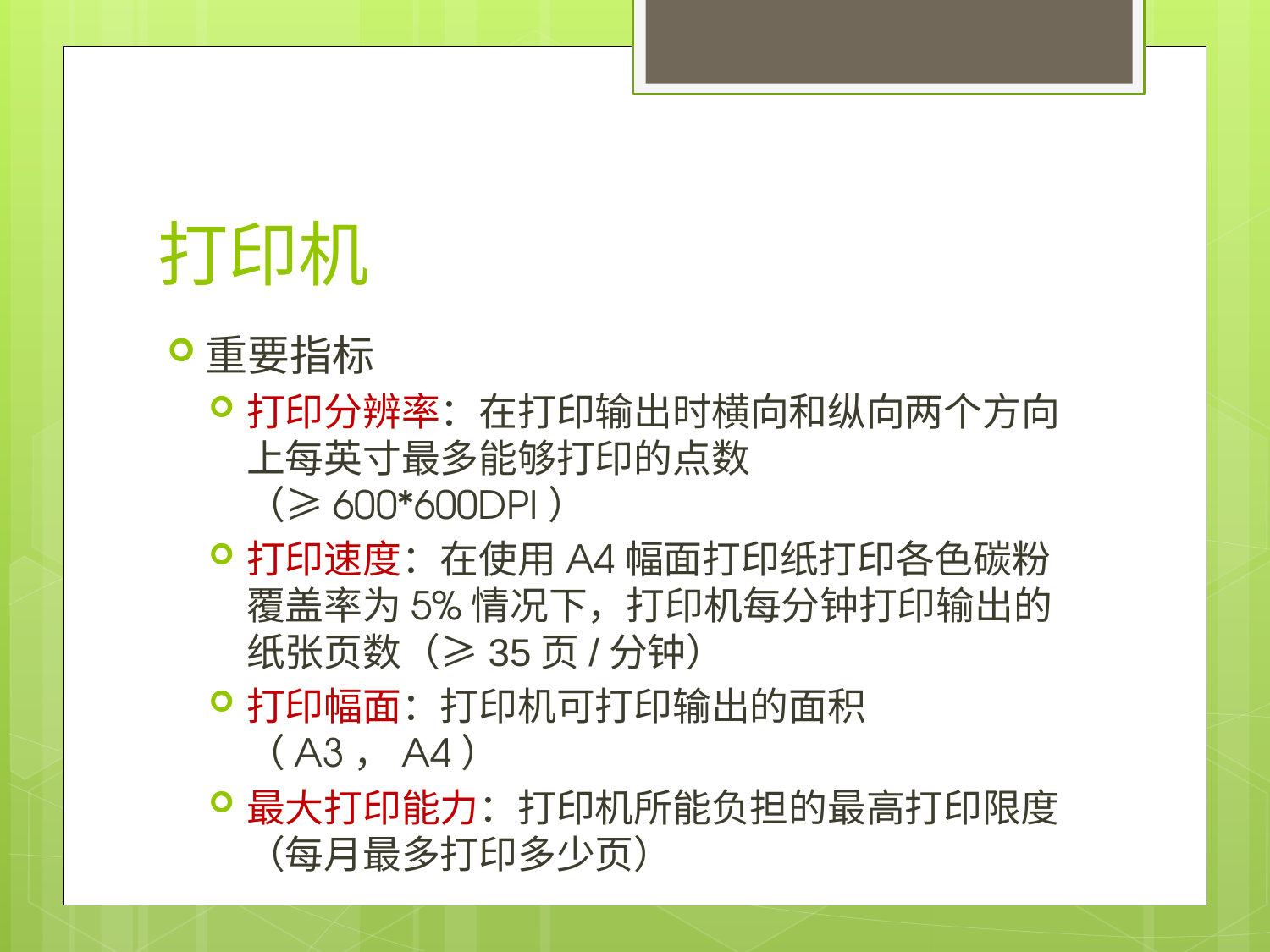

# 打印机
重要指标
打印分辨率：在打印输出时横向和纵向两个方向上每英寸最多能够打印的点数（≥600*600DPI）
打印速度：在使用A4幅面打印纸打印各色碳粉覆盖率为5%情况下，打印机每分钟打印输出的纸张页数（≥35页/分钟）
打印幅面：打印机可打印输出的面积（A3，A4）
最大打印能力：打印机所能负担的最高打印限度（每月最多打印多少页）